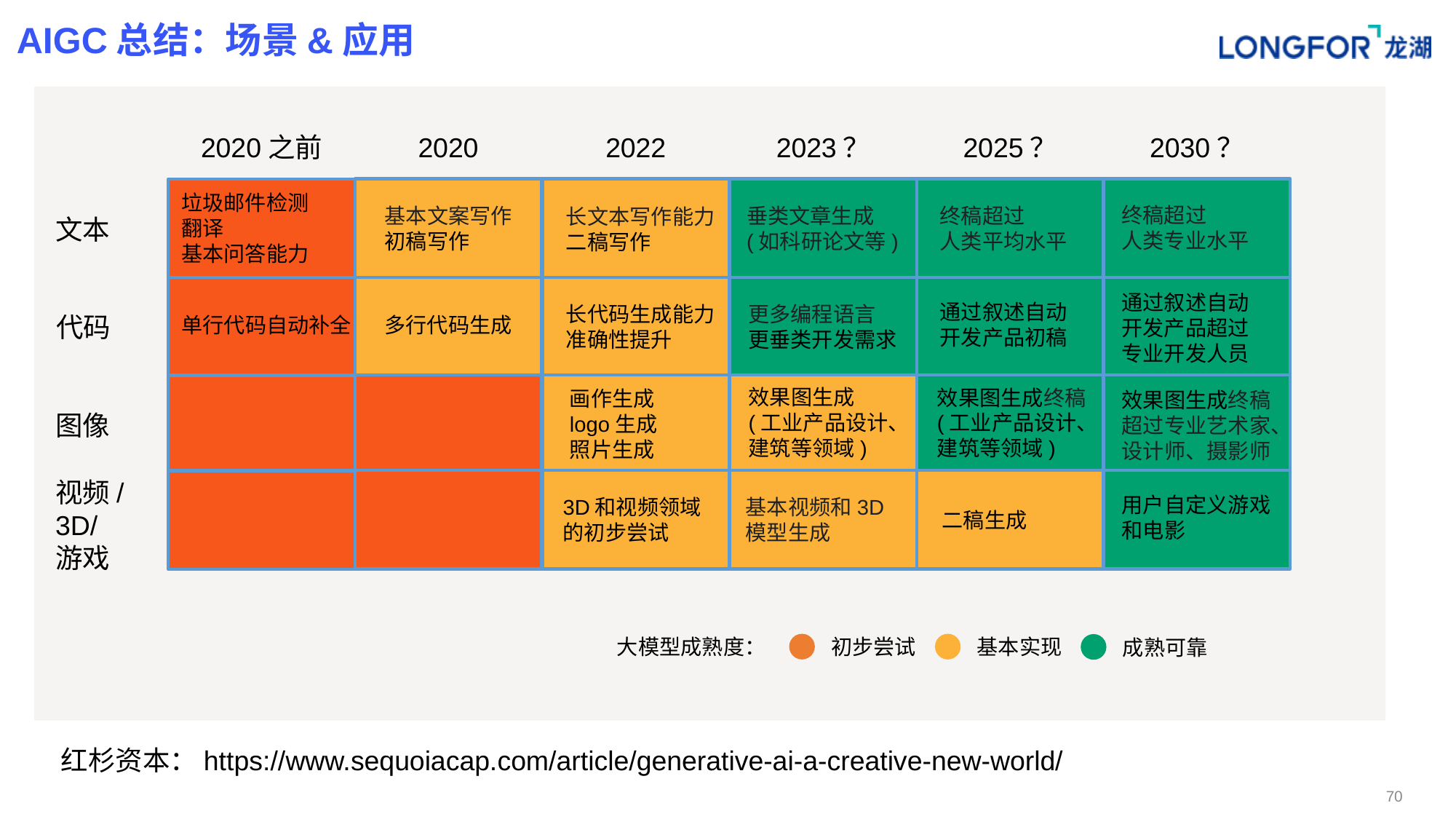

# AIGC总结：场景&应用

2020之前
2020
2022
2023？
2025？
2030？

垃圾邮件检测
翻译
基本问答能力
终稿超过
人类专业水平
终稿超过
人类平均水平
基本文案写作
初稿写作
垂类文章生成
(如科研论文等)
长文本写作能力
二稿写作
文本

通过叙述自动
开发产品超过
专业开发人员
通过叙述自动
开发产品初稿
长代码生成能力
准确性提升
更多编程语言
更垂类开发需求
代码
多行代码生成
单行代码自动补全

效果图生成
(工业产品设计、
建筑等领域)
效果图生成终稿
(工业产品设计、
建筑等领域)

画作生成
logo生成
照片生成
效果图生成终稿
超过专业艺术家、
设计师、摄影师

图像
视频/
3D/
游戏

用户自定义游戏
和电影

基本视频和3D
模型生成
3D和视频领域
的初步尝试
二稿生成
大模型成熟度：
初步尝试
基本实现
成熟可靠

红杉资本：https://www.sequoiacap.com/article/generative-ai-a-creative-new-world/